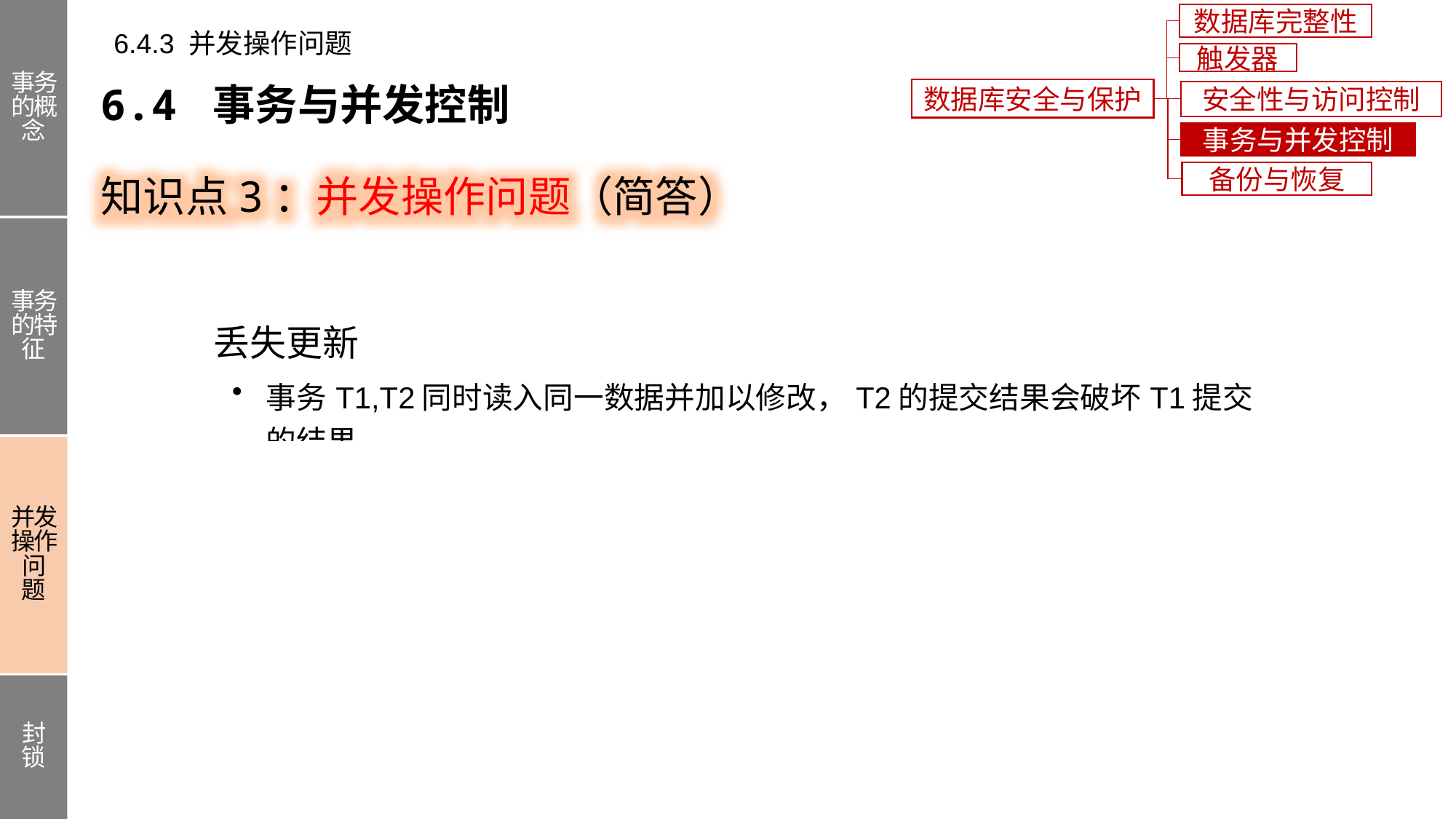

事务的概念
事务的特征
并发操作问题
封锁
数据库完整性
6.4.3 并发操作问题
触发器
6.4 事务与并发控制
数据库安全与保护
安全性与访问控制
事务与并发控制
知识点3：并发操作问题（简答）
备份与恢复
丢失更新
事务T1,T2同时读入同一数据并加以修改，T2的提交结果会破坏T1提交的结果
不可重复读
事务T2执行更新操作，使T1无法再现前一次读取结果
读“脏”数据
事务T1修改数据后撤销，使得T2读取的数据与数据库中不一致